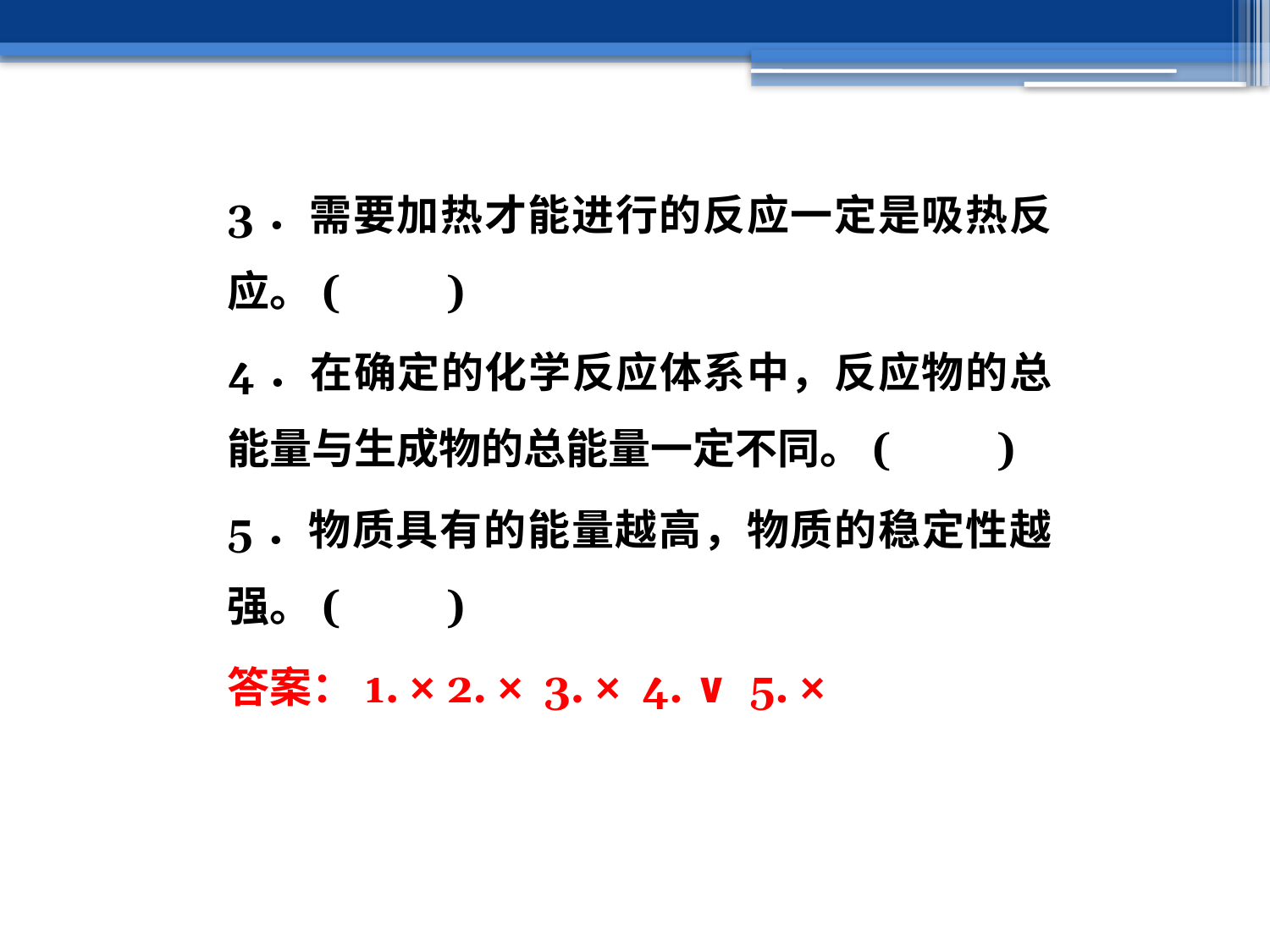

3．需要加热才能进行的反应一定是吸热反应。(　　)
4．在确定的化学反应体系中，反应物的总能量与生成物的总能量一定不同。(　　)
5．物质具有的能量越高，物质的稳定性越强。(　　)
答案：1. × 2. ×  3. ×  4. ∨  5. ×